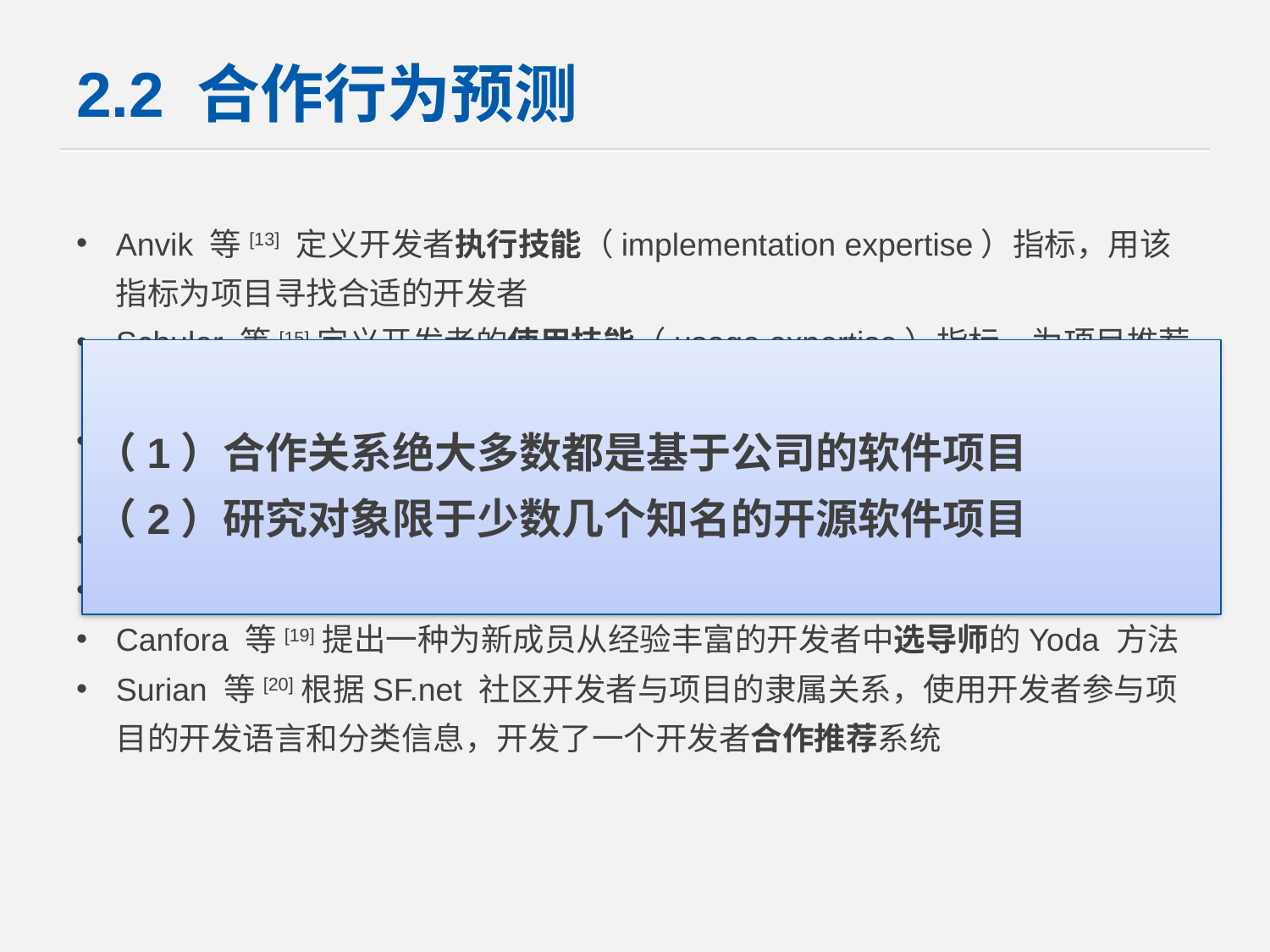

# 2.2 合作行为预测
Anvik 等[13] 定义开发者执行技能（implementation expertise）指标，用该指标为项目寻找合适的开发者
Schuler 等[15]定义开发者的使用技能（usage expertise）指标，为项目推荐合适的开发者
Lappas 等[16] 实现了为一个给定的任务寻找合适团队，确保成员具有不同技能且他们之间能够协调合作
McDonald 等[17]开发Expertise 推荐系统，成功的用于定位目标开发者
Moraes 等[18] 构建专家推荐系统，缩短开发者在编码中解决问题的拖延时间
Canfora 等[19]提出一种为新成员从经验丰富的开发者中选导师的Yoda 方法
Surian 等[20]根据SF.net 社区开发者与项目的隶属关系，使用开发者参与项目的开发语言和分类信息，开发了一个开发者合作推荐系统
（1）合作关系绝大多数都是基于公司的软件项目
（2）研究对象限于少数几个知名的开源软件项目